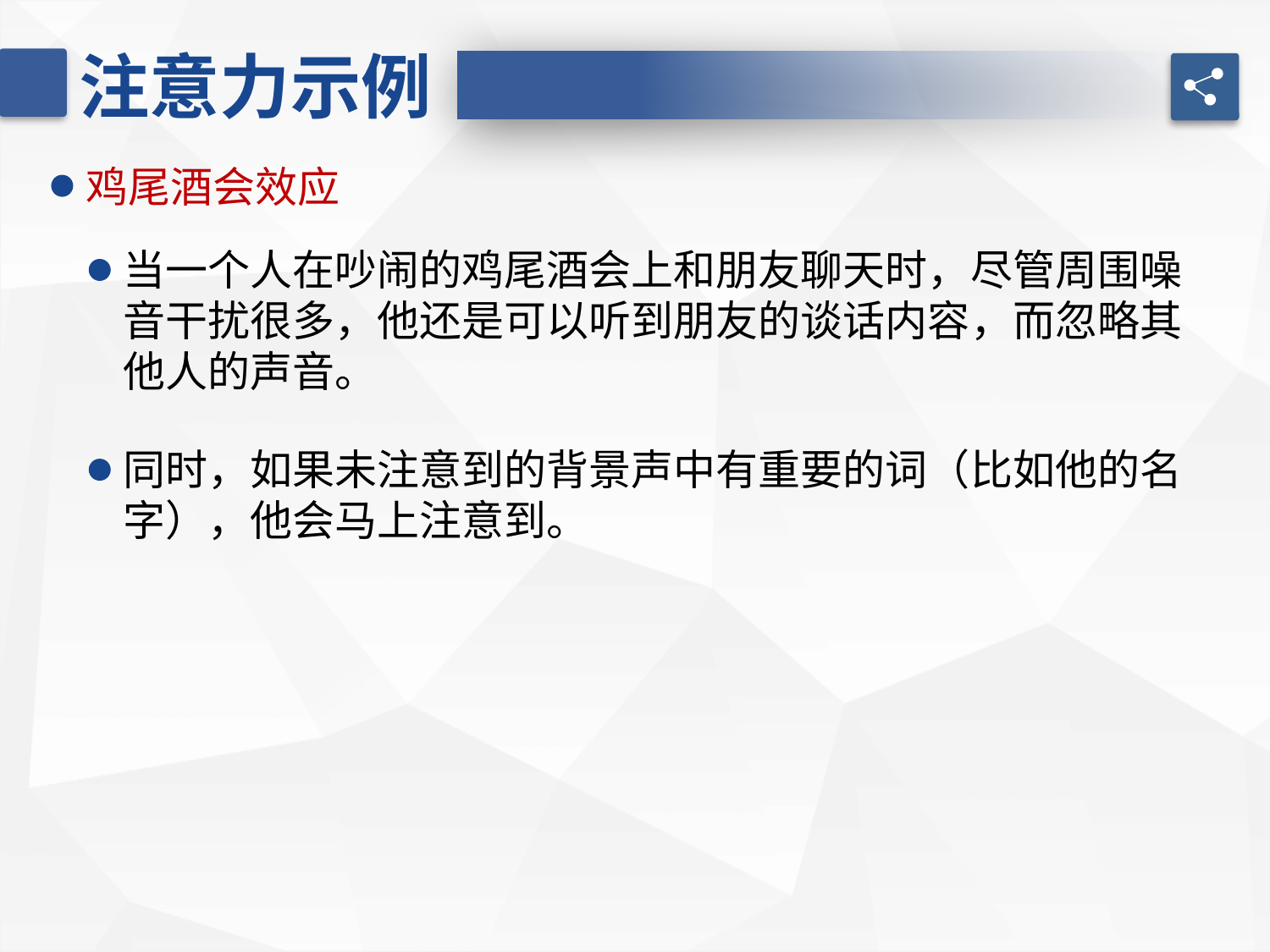

注意力示例

鸡尾酒会效应

当一个人在吵闹的鸡尾酒会上和朋友聊天时，尽管周围噪音干扰很多，他还是可以听到朋友的谈话内容，而忽略其他人的声音。

同时，如果未注意到的背景声中有重要的词（比如他的名字），他会马上注意到。